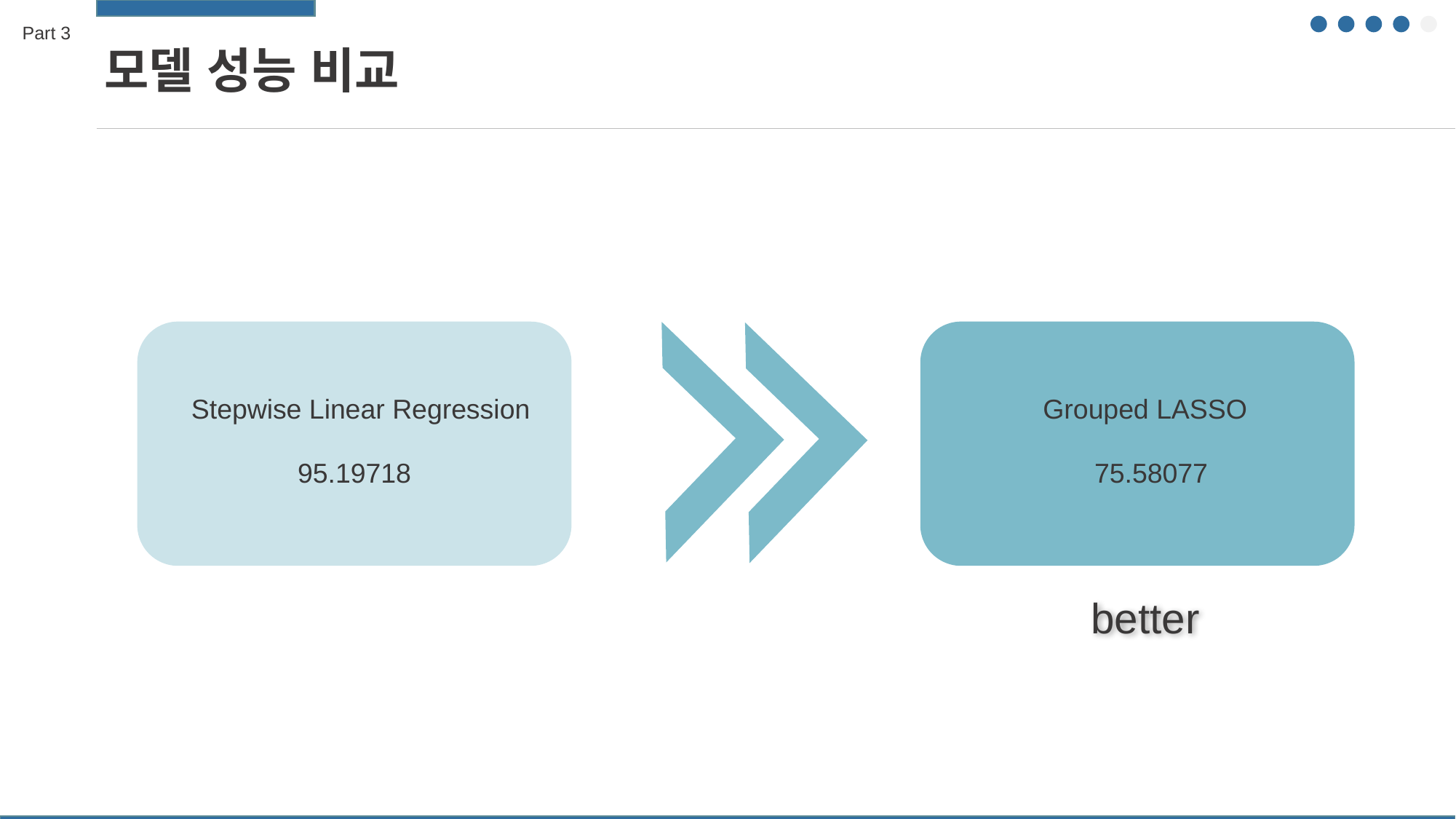

Part 3

모델 성능 비교

Stepwise Linear Regression
Grouped LASSO
95.19718
75.58077
better